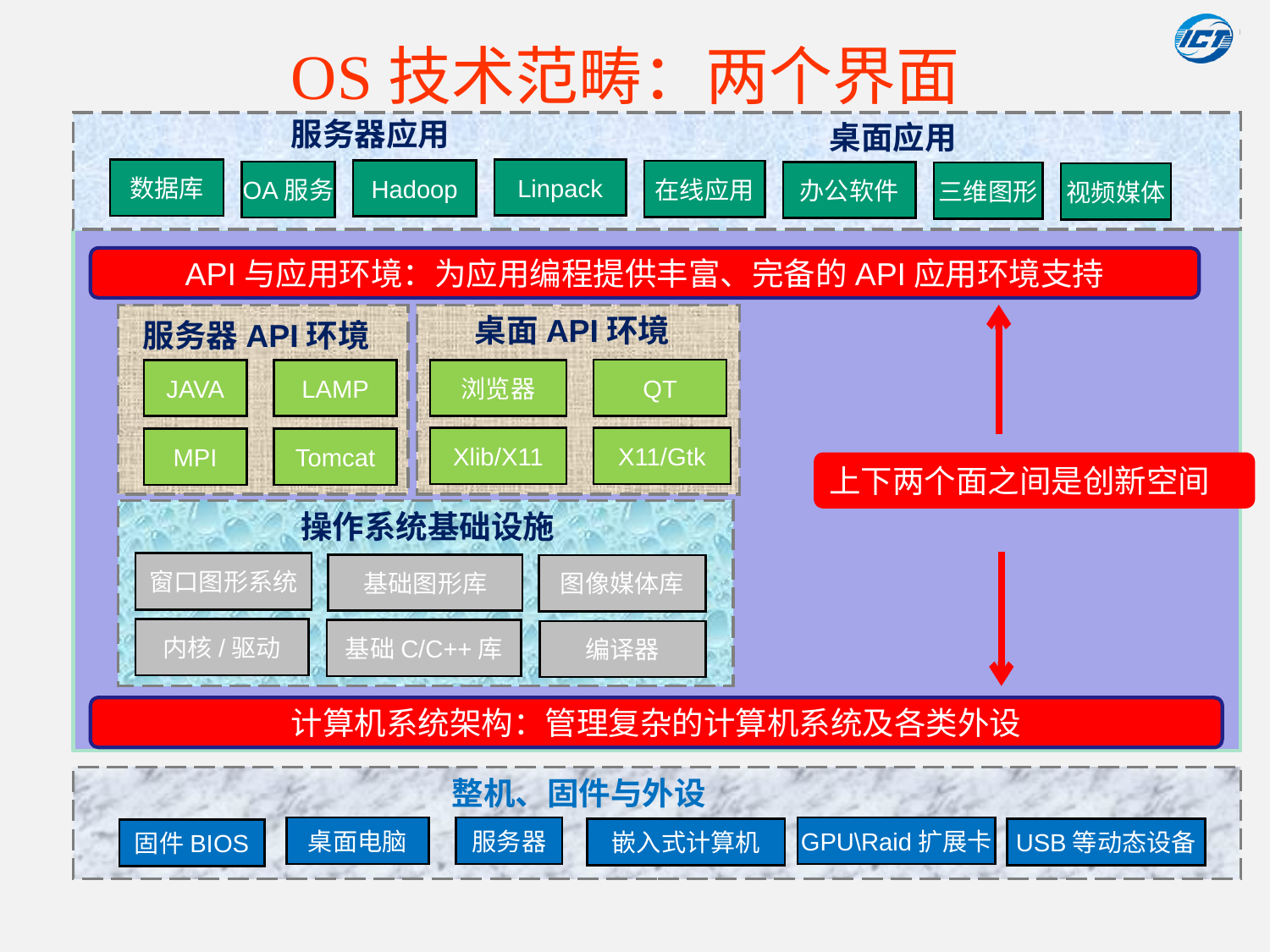

# OS技术范畴：两个界面
服务器应用
桌面应用

Linpack
数据库
Hadoop
在线应用
OA服务
办公软件
三维图形
视频媒体

API与应用环境：为应用编程提供丰富、完备的API应用环境支持

桌面API环境
服务器API环境
QT
JAVA
LAMP
浏览器
X11/Gtk
Xlib/X11
MPI
Tomcat
上下两个面之间是创新空间

操作系统基础设施
窗口图形系统
基础图形库
图像媒体库
内核/驱动
基础C/C++库
编译器
计算机系统架构：管理复杂的计算机系统及各类外设

整机、固件与外设
桌面电脑
服务器
GPU\Raid扩展卡
嵌入式计算机
USB等动态设备
固件BIOS